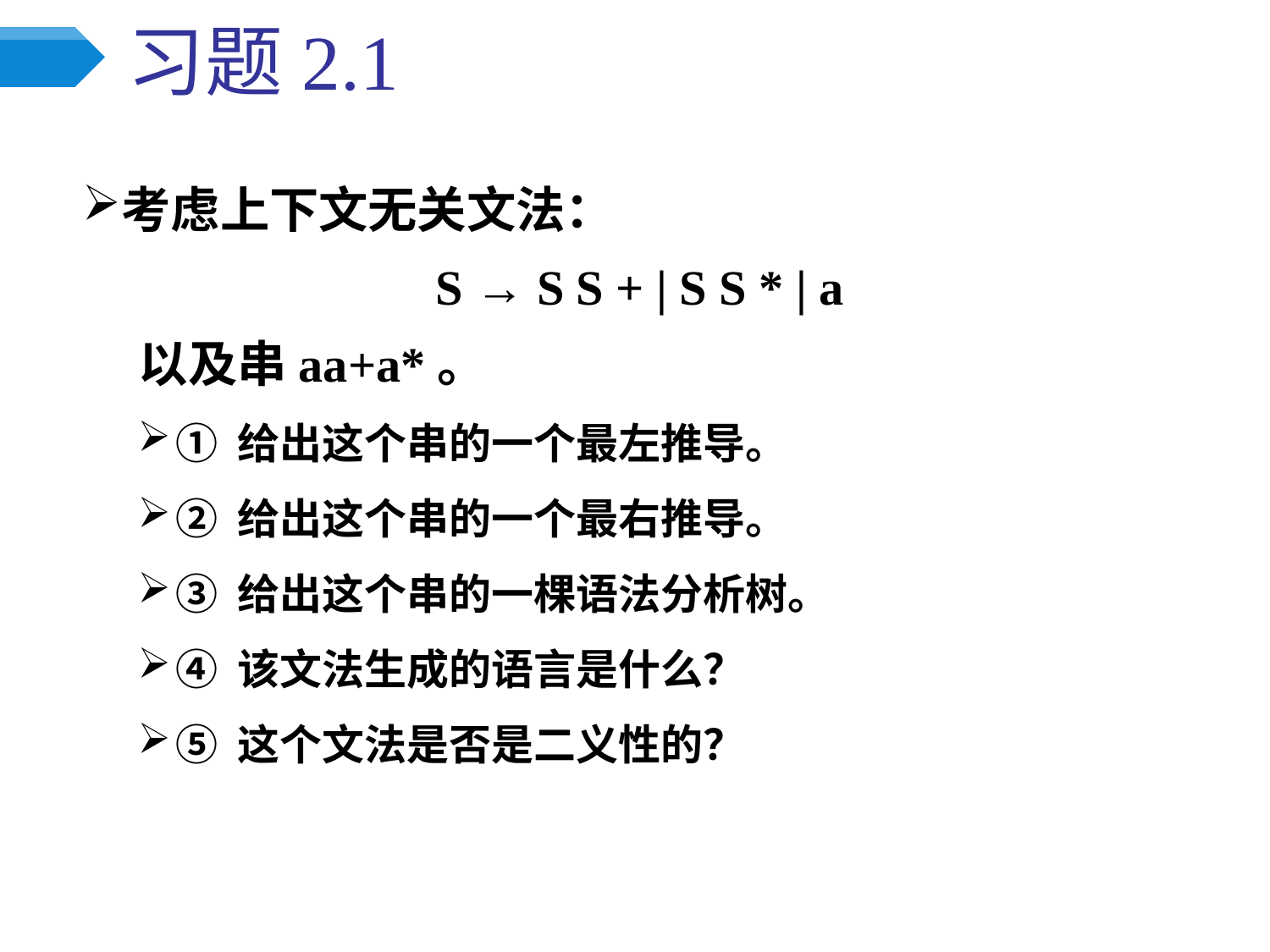

# 习题2.1
考虑上下文无关文法：
S → S S + | S S * | a
    以及串aa+a*。
① 给出这个串的一个最左推导。
② 给出这个串的一个最右推导。
③ 给出这个串的一棵语法分析树。
④ 该文法生成的语言是什么？
⑤ 这个文法是否是二义性的？